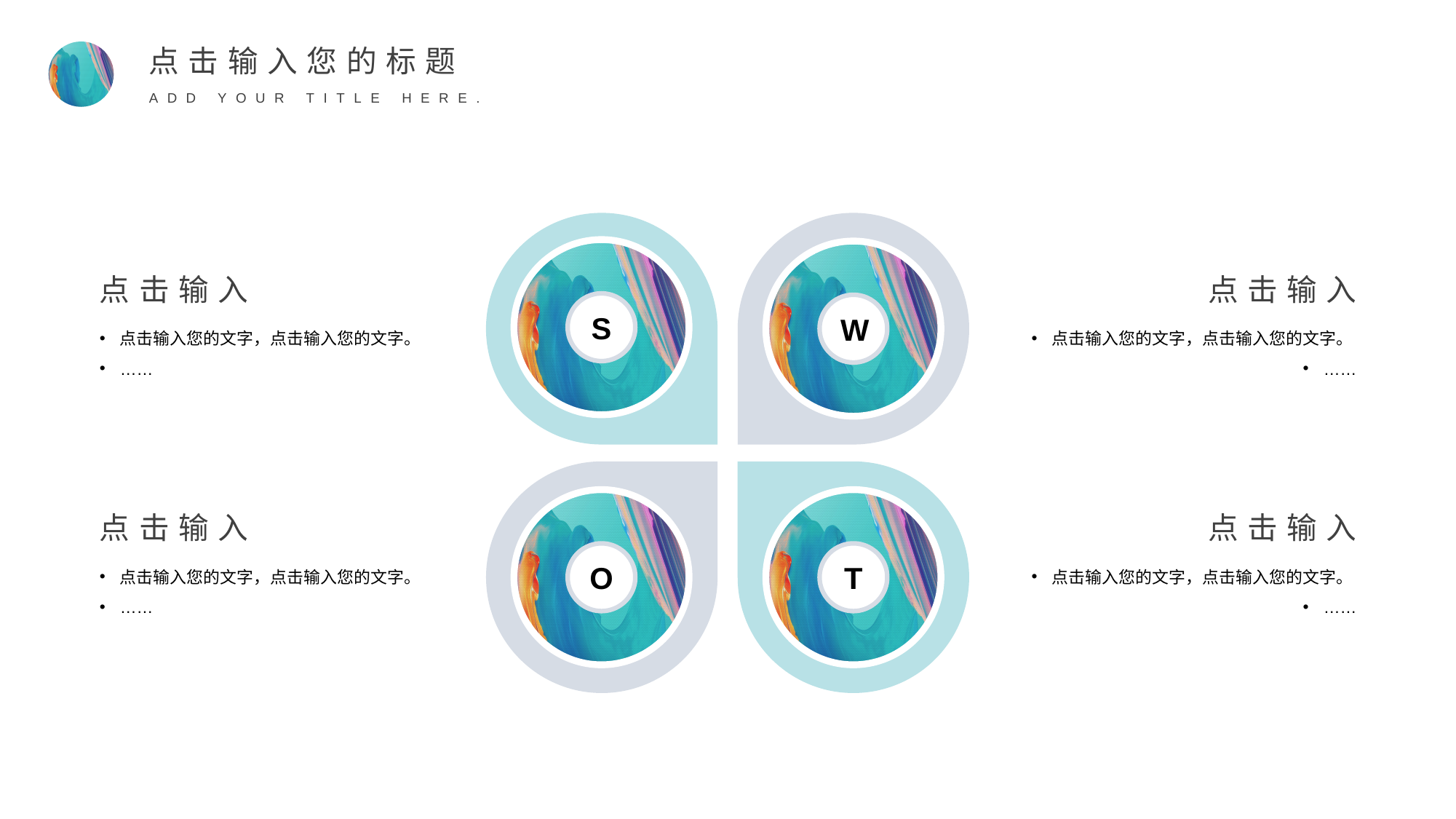

点击输入您的标题
ADD YOUR TITLE HERE.

S

W
点击输入
点击输入
点击输入您的文字，点击输入您的文字。
……
点击输入您的文字，点击输入您的文字。
……

O

T
点击输入
点击输入
点击输入您的文字，点击输入您的文字。
……
点击输入您的文字，点击输入您的文字。
……